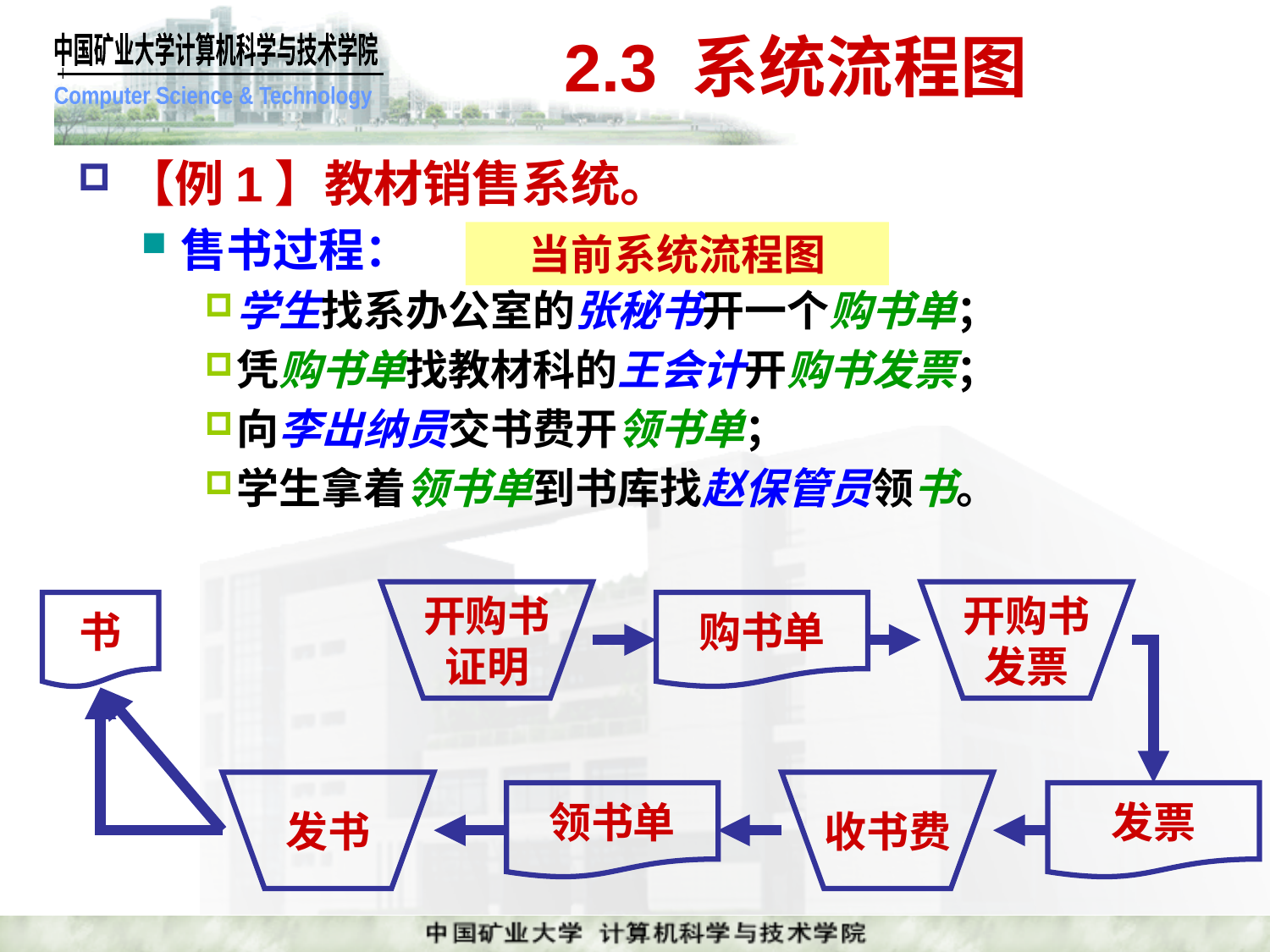

# 2.3 系统流程图
【例1】教材销售系统。
售书过程：
学生找系办公室的张秘书开一个购书单；
凭购书单找教材科的王会计开购书发票；
向李出纳员交书费开领书单；
学生拿着领书单到书库找赵保管员领书。
当前系统流程图
开购书
证明
开购书
发票
书
购书单
发书
收书费
领书单
发票
10